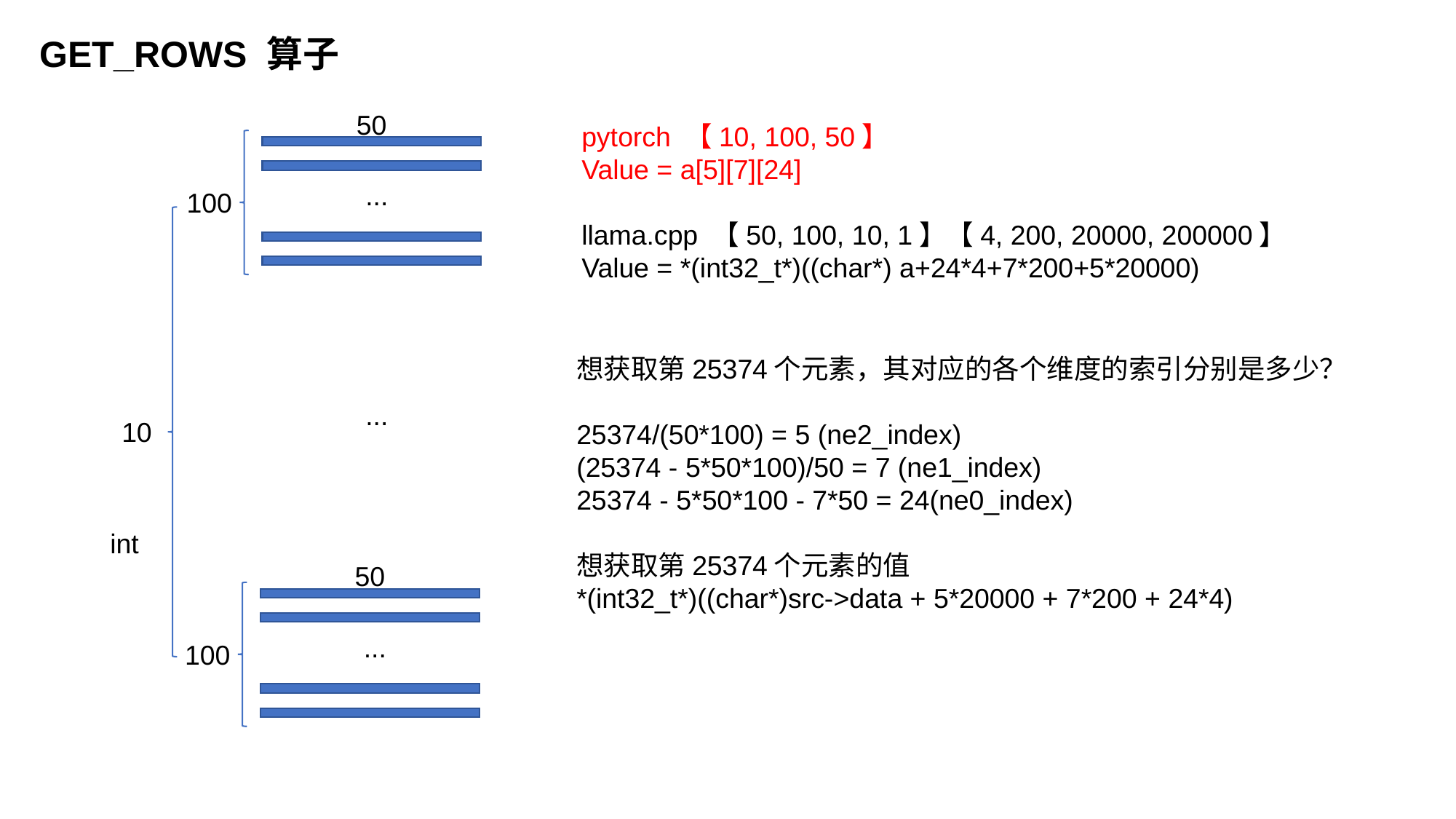

GET_ROWS 算子
50
pytorch 【10, 100, 50】
Value = a[5][7][24]

llama.cpp 【50, 100, 10, 1】【4, 200, 20000, 200000】
Value = *(int32_t*)((char*) a+24*4+7*200+5*20000)

...
100

想获取第25374个元素，其对应的各个维度的索引分别是多少？

25374/(50*100) = 5 (ne2_index)
(25374 - 5*50*100)/50 = 7 (ne1_index)
25374 - 5*50*100 - 7*50 = 24(ne0_index)

想获取第25374个元素的值
*(int32_t*)((char*)src->data + 5*20000 + 7*200 + 24*4)
...
10
int
50

...
100